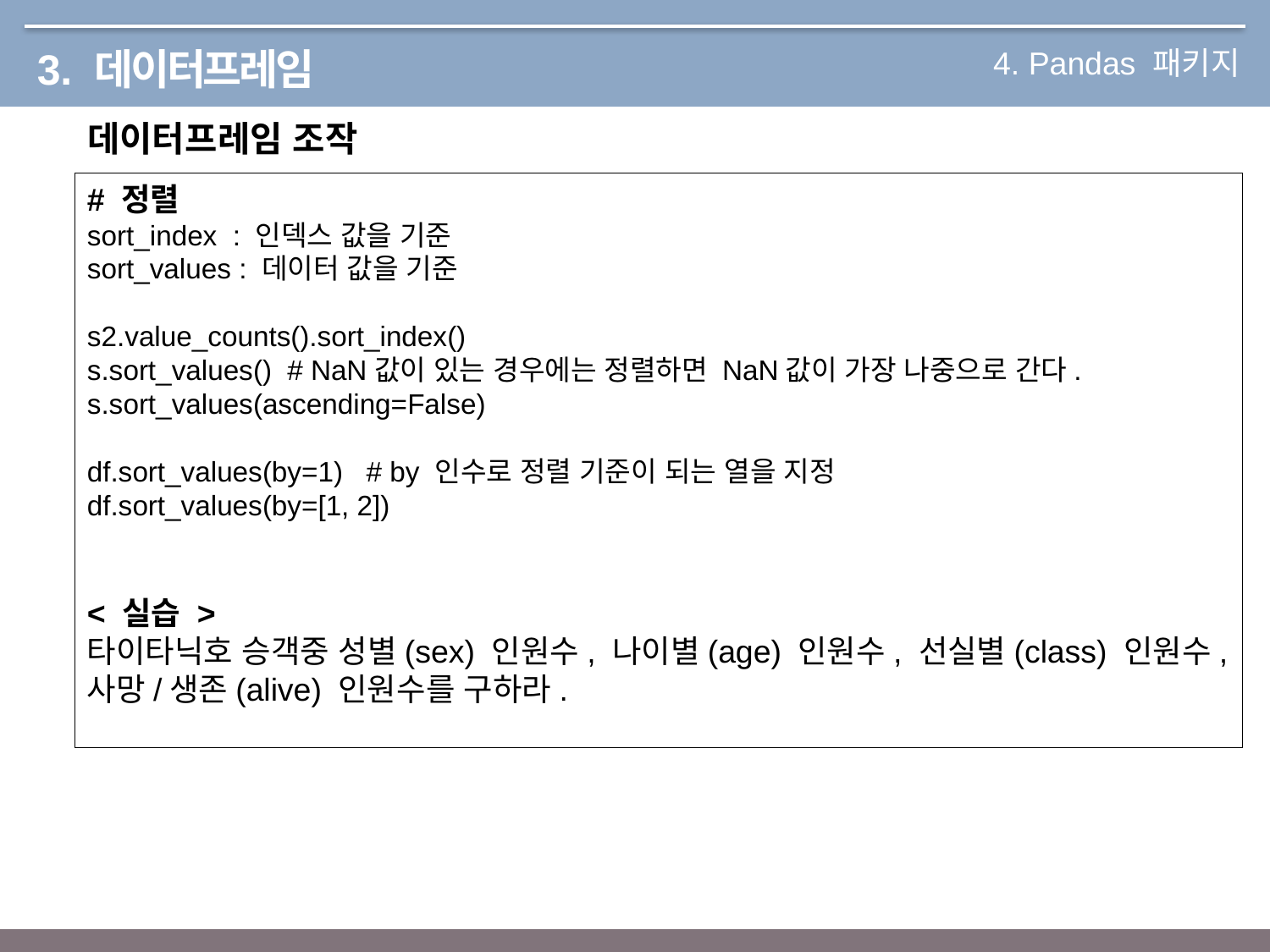

4. Pandas 패키지
3. 데이터프레임
데이터프레임 조작
# 정렬
sort_index  : 인덱스 값을 기준
sort_values : 데이터 값을 기준
s2.value_counts().sort_index()
s.sort_values()  # NaN값이 있는 경우에는 정렬하면 NaN값이 가장 나중으로 간다.
s.sort_values(ascending=False)

df.sort_values(by=1)   # by 인수로 정렬 기준이 되는 열을 지정
df.sort_values(by=[1, 2])

< 실습 >
타이타닉호 승객중 성별(sex) 인원수, 나이별(age) 인원수, 선실별(class) 인원수, 사망/생존(alive) 인원수를 구하라.